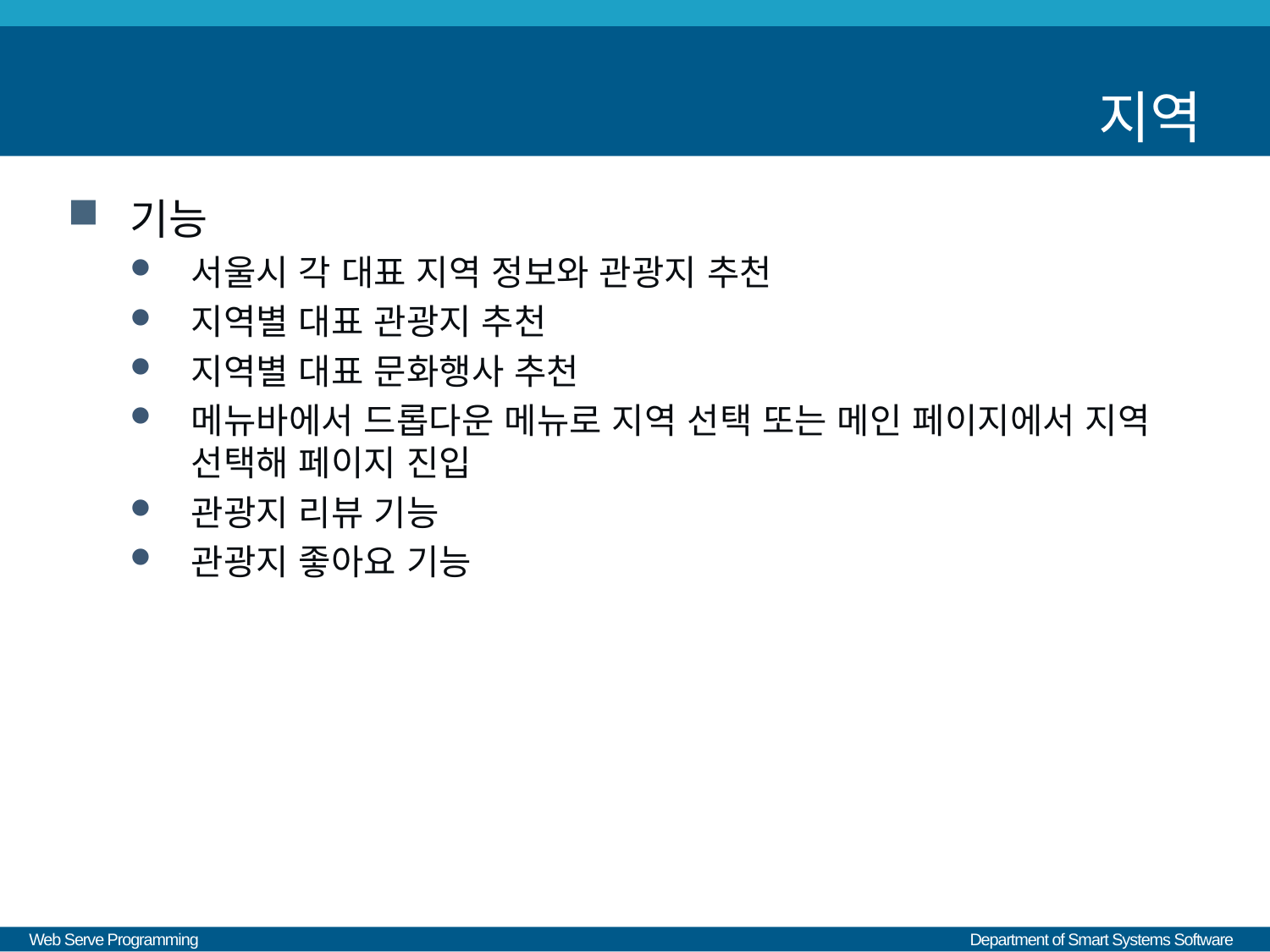

# 지역
기능
서울시 각 대표 지역 정보와 관광지 추천
지역별 대표 관광지 추천
지역별 대표 문화행사 추천
메뉴바에서 드롭다운 메뉴로 지역 선택 또는 메인 페이지에서 지역 선택해 페이지 진입
관광지 리뷰 기능
관광지 좋아요 기능